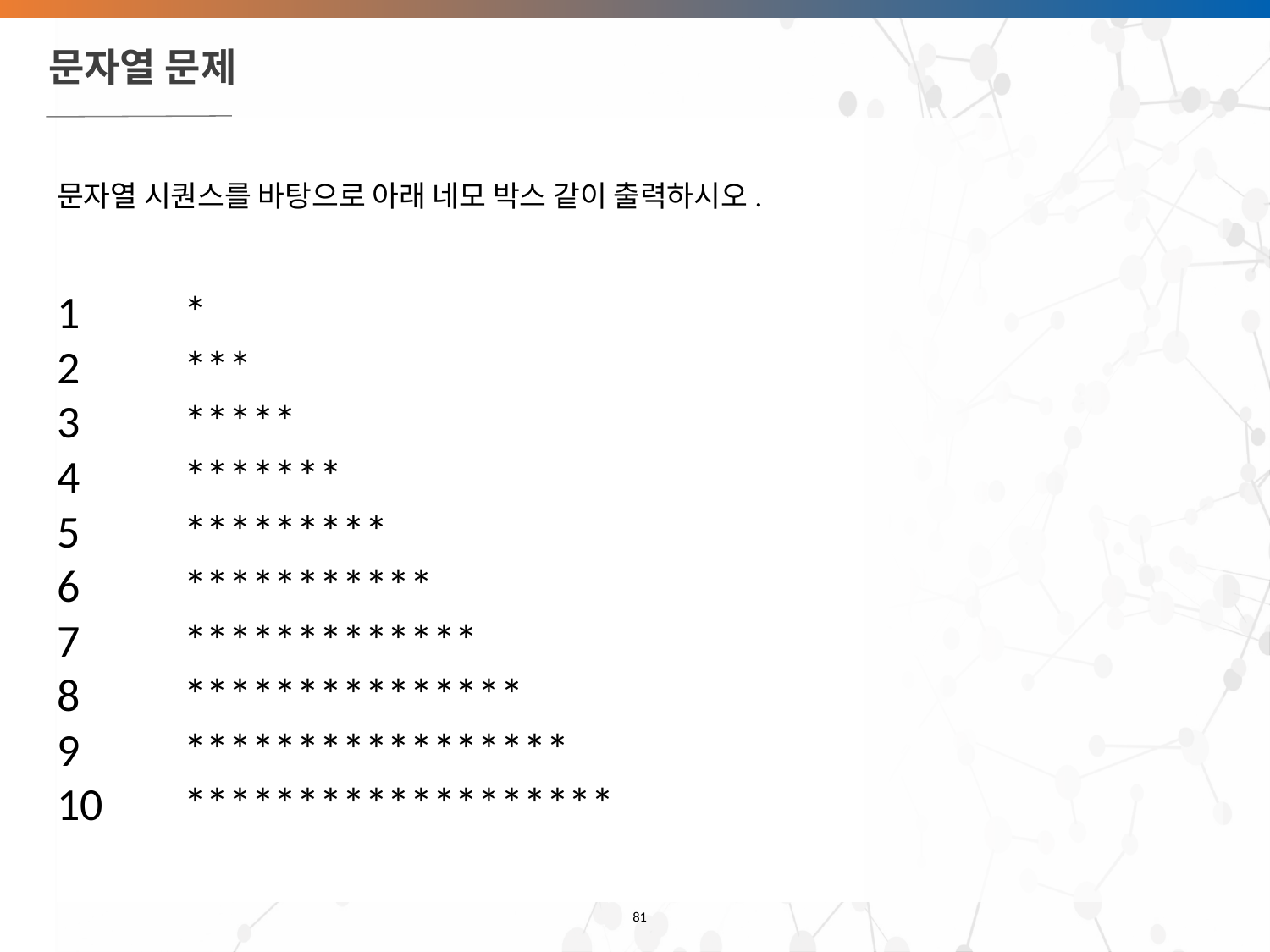

# 문자열 문제
문자열 시퀀스를 바탕으로 아래 네모 박스 같이 출력하시오.

1	*
2	***
3	*****
4	*******
5	*********
6	***********
7	*************
8	***************
9	*****************
10	*******************
81